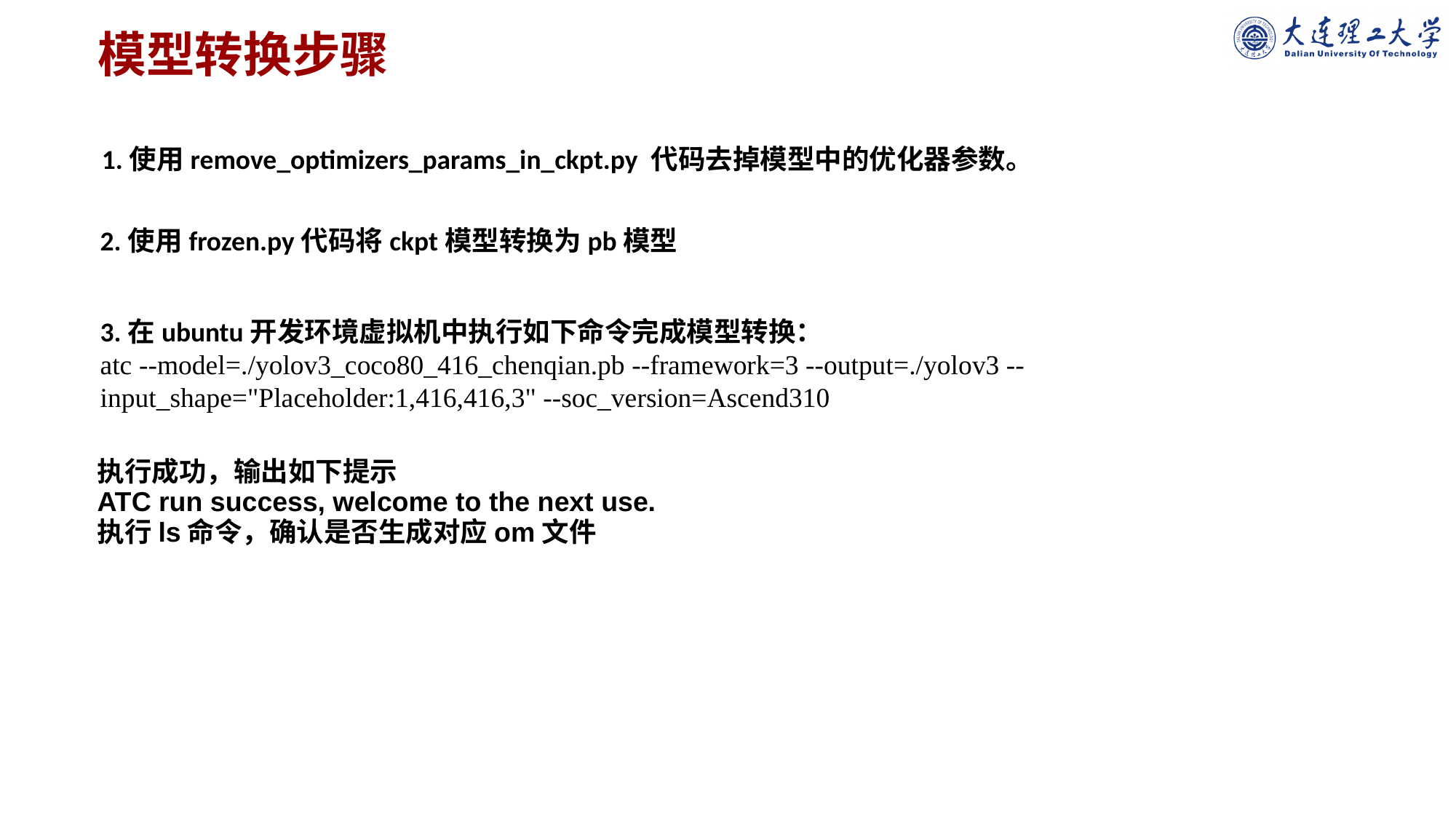

# 模型转换步骤
1.使用remove_optimizers_params_in_ckpt.py 代码去掉模型中的优化器参数。
2.使用frozen.py代码将ckpt模型转换为pb模型
3.在ubuntu开发环境虚拟机中执行如下命令完成模型转换：
atc --model=./yolov3_coco80_416_chenqian.pb --framework=3 --output=./yolov3 --input_shape="Placeholder:1,416,416,3" --soc_version=Ascend310
执行成功，输出如下提示
ATC run success, welcome to the next use.
执行ls命令，确认是否生成对应om文件